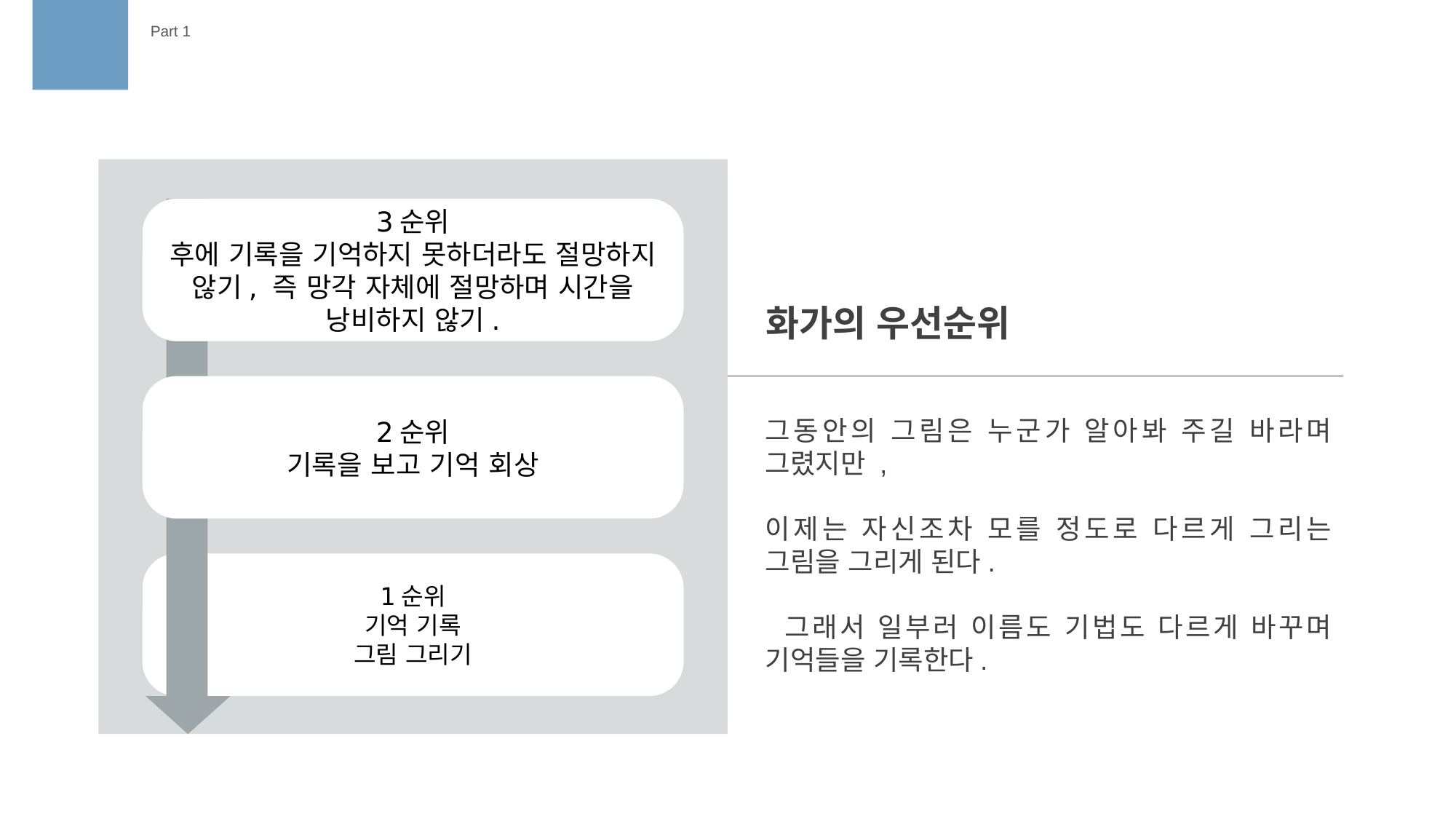

Part 1

3순위
후에 기록을 기억하지 못하더라도 절망하지 않기, 즉 망각 자체에 절망하며 시간을 낭비하지 않기.

화가의 우선순위
2순위
기록을 보고 기억 회상
그동안의 그림은 누군가 알아봐 주길 바라며 그렸지만 ,

이제는 자신조차 모를 정도로 다르게 그리는 그림을 그리게 된다.

 그래서 일부러 이름도 기법도 다르게 바꾸며 기억들을 기록한다.
1순위
기억 기록
그림 그리기